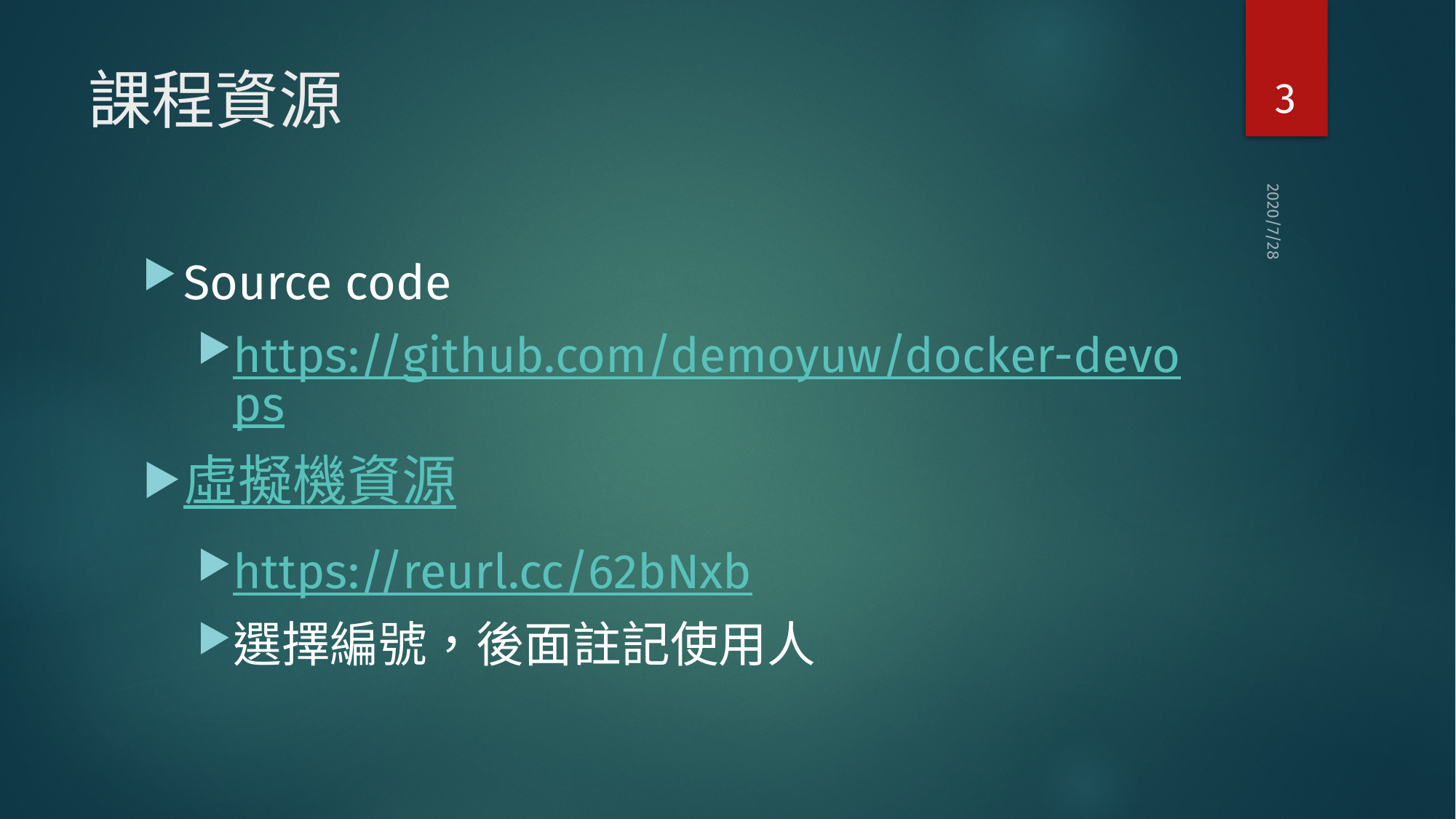

3
# 課程資源
2020/7/28
Source code
https://github.com/demoyuw/docker-devops
虛擬機資源
https://reurl.cc/62bNxb
選擇編號，後面註記使用人